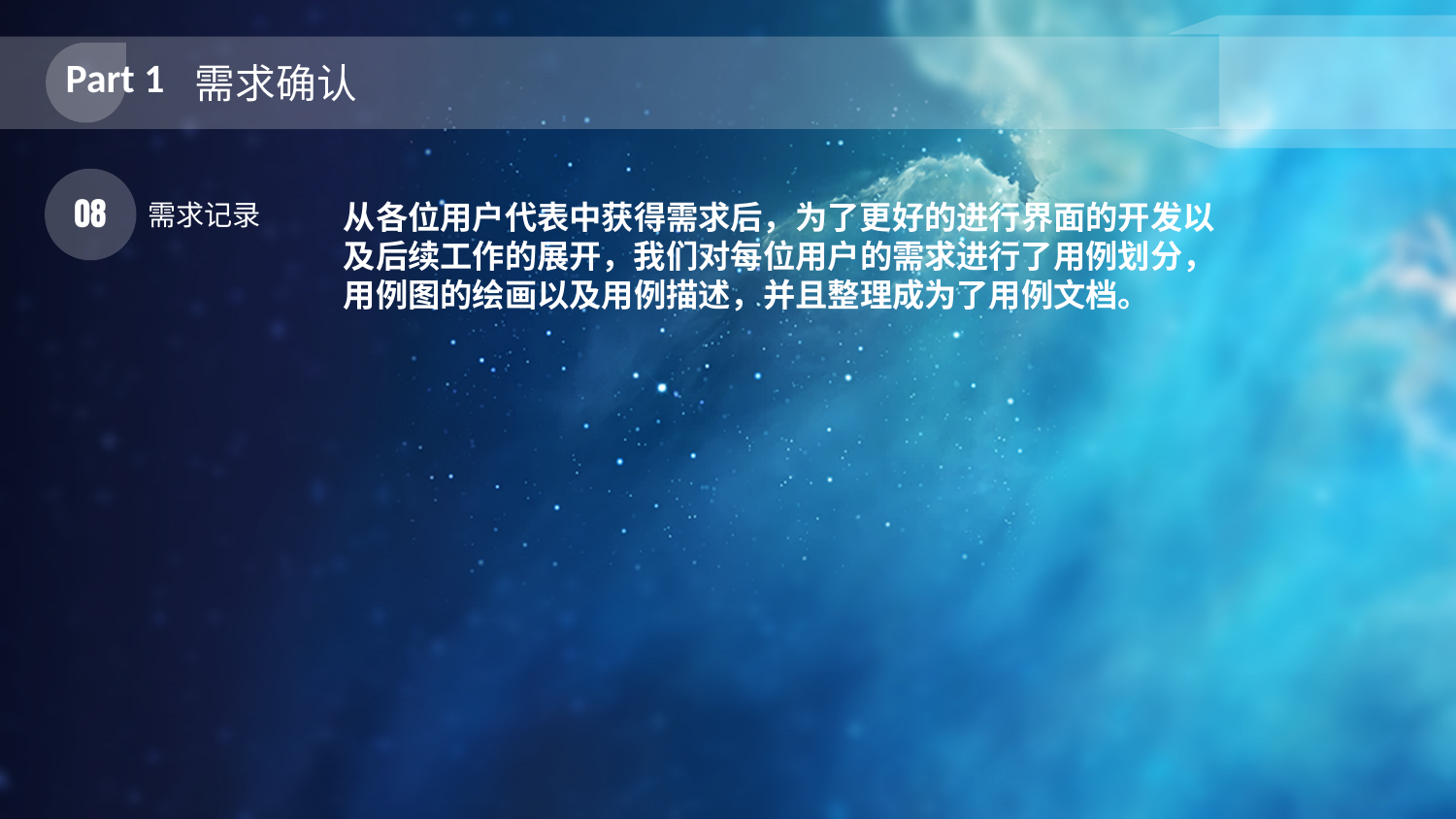

Part 1
需求确认
08
需求记录
从各位用户代表中获得需求后，为了更好的进行界面的开发以及后续工作的展开，我们对每位用户的需求进行了用例划分，用例图的绘画以及用例描述，并且整理成为了用例文档。